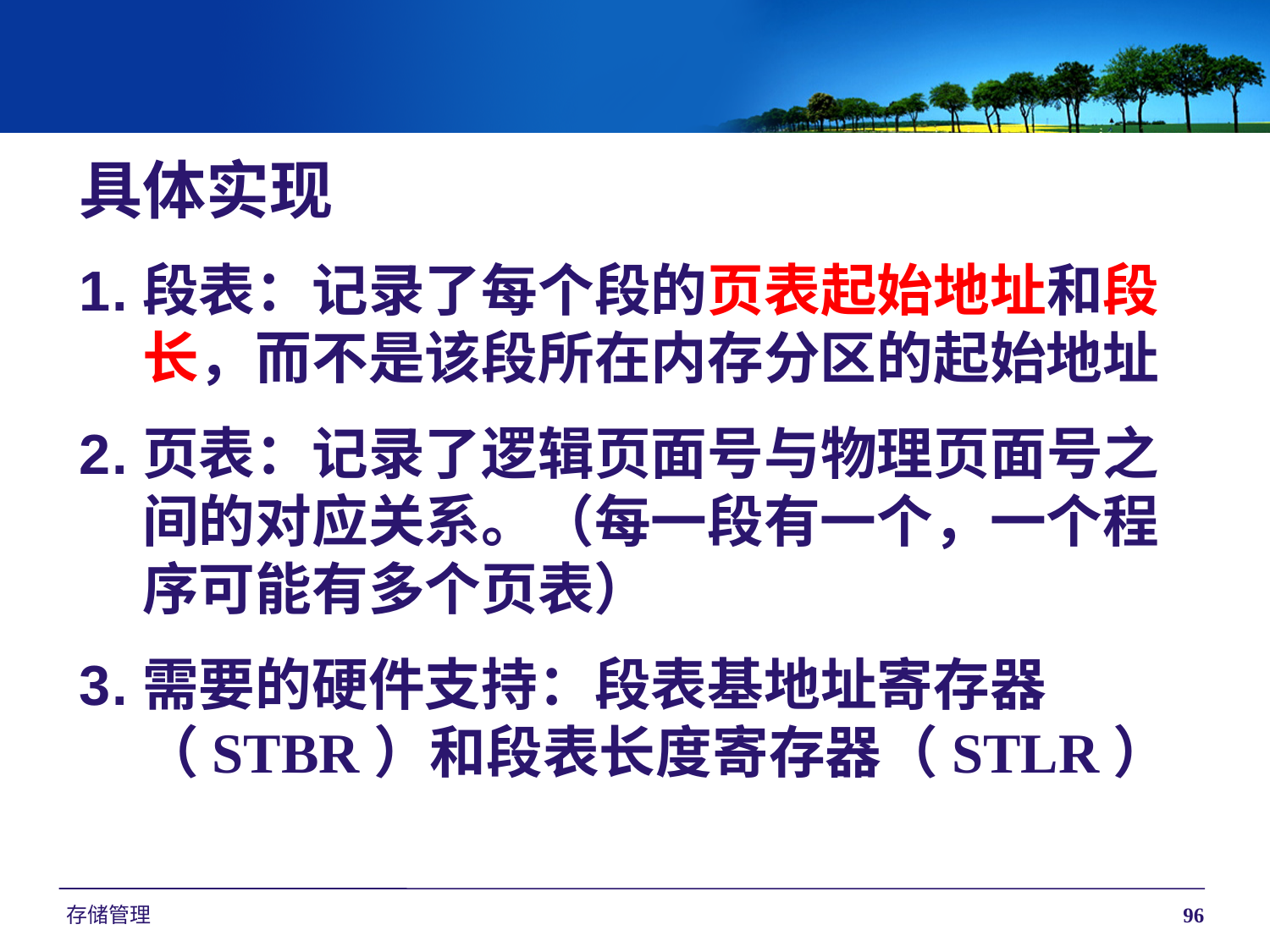

具体实现
段表：记录了每个段的页表起始地址和段长，而不是该段所在内存分区的起始地址
页表：记录了逻辑页面号与物理页面号之间的对应关系。（每一段有一个，一个程序可能有多个页表）
需要的硬件支持：段表基地址寄存器
（STBR）和段表长度寄存器（STLR）
存储管理
96